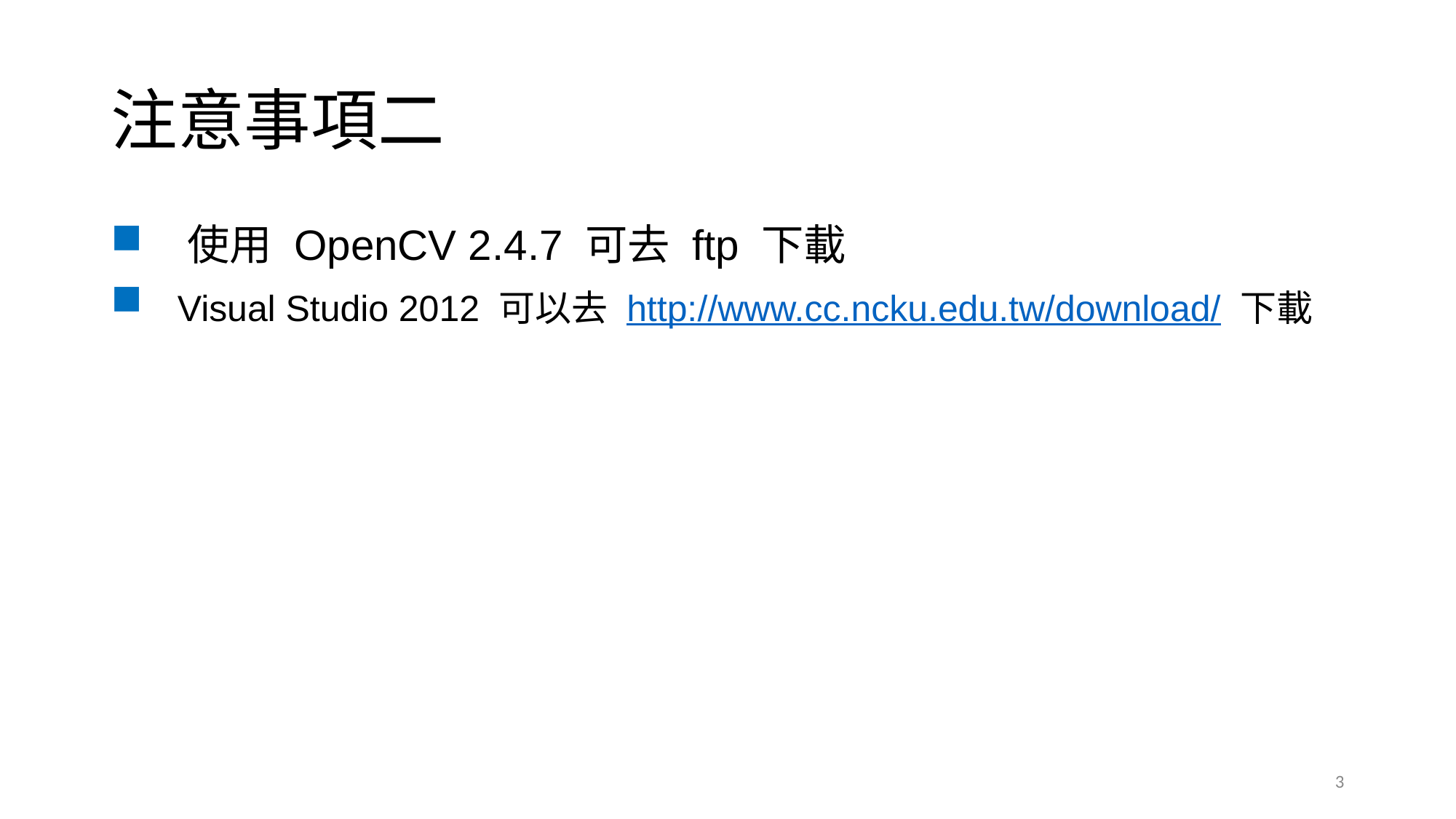

# 注意事項二
 使用 OpenCV 2.4.7 可去 ftp 下載
 Visual Studio 2012 可以去 http://www.cc.ncku.edu.tw/download/ 下載

3